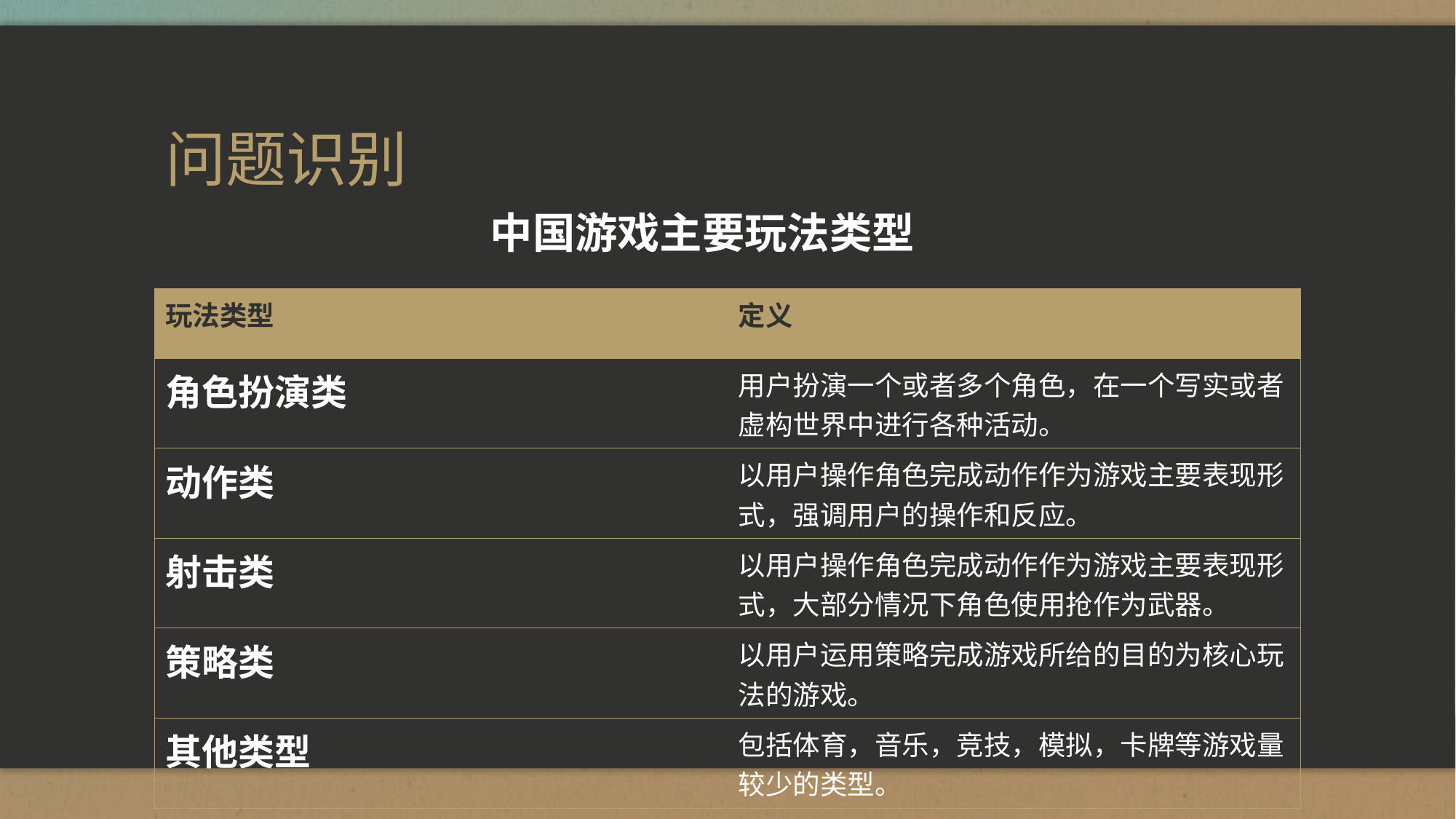

# 问题识别
中国游戏主要玩法类型
| 玩法类型 | 定义 |
| --- | --- |
| 角色扮演类 | 用户扮演一个或者多个角色，在一个写实或者虚构世界中进行各种活动。 |
| 动作类 | 以用户操作角色完成动作作为游戏主要表现形式，强调用户的操作和反应。 |
| 射击类 | 以用户操作角色完成动作作为游戏主要表现形式，大部分情况下角色使用抢作为武器。 |
| 策略类 | 以用户运用策略完成游戏所给的目的为核心玩法的游戏。 |
| 其他类型 | 包括体育，音乐，竞技，模拟，卡牌等游戏量较少的类型。 |